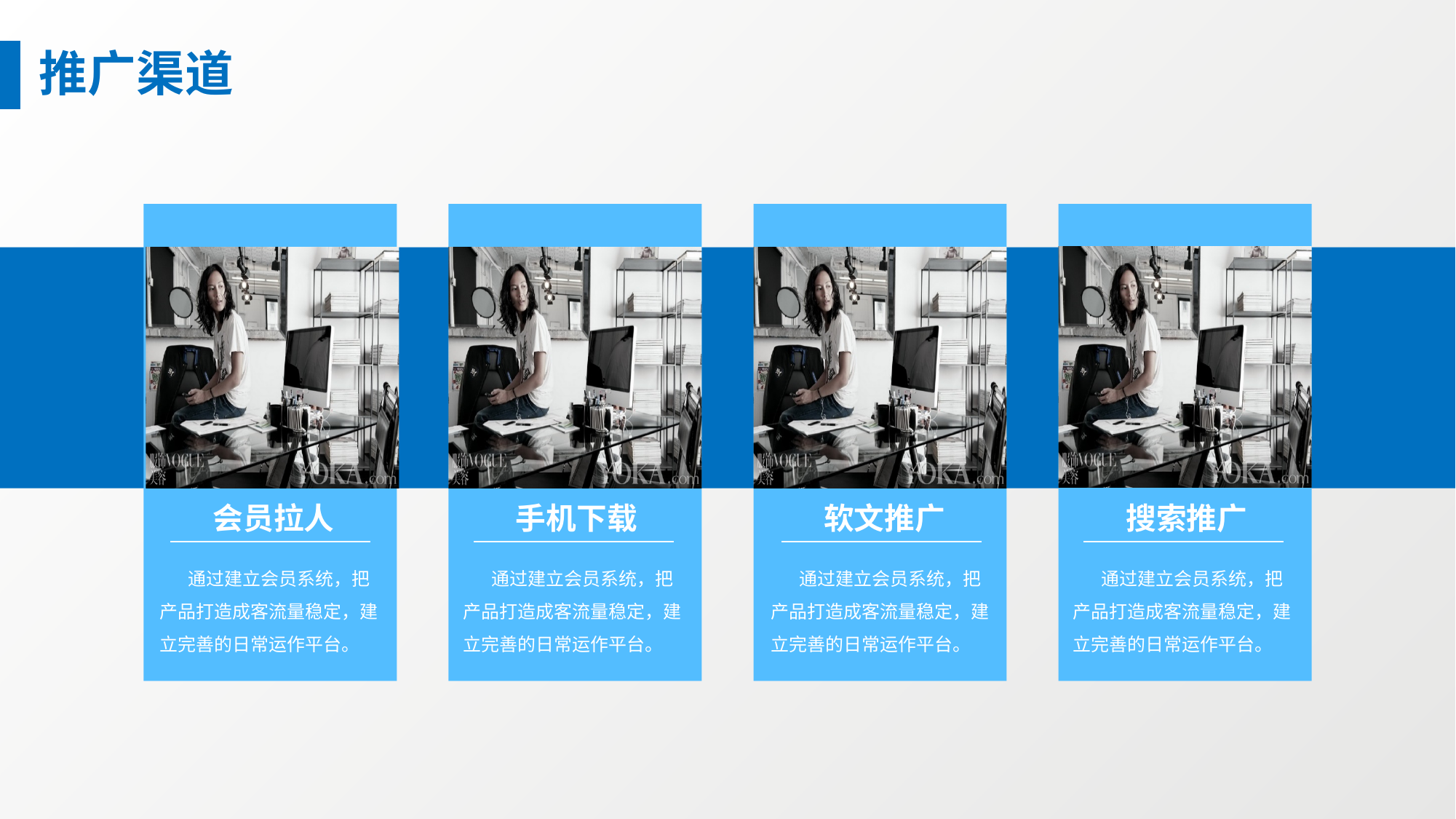

推广渠道

会员拉人
      通过建立会员系统，把产品打造成客流量稳定，建立完善的日常运作平台。
手机下载
      通过建立会员系统，把产品打造成客流量稳定，建立完善的日常运作平台。
软文推广
      通过建立会员系统，把产品打造成客流量稳定，建立完善的日常运作平台。
搜索推广
      通过建立会员系统，把产品打造成客流量稳定，建立完善的日常运作平台。